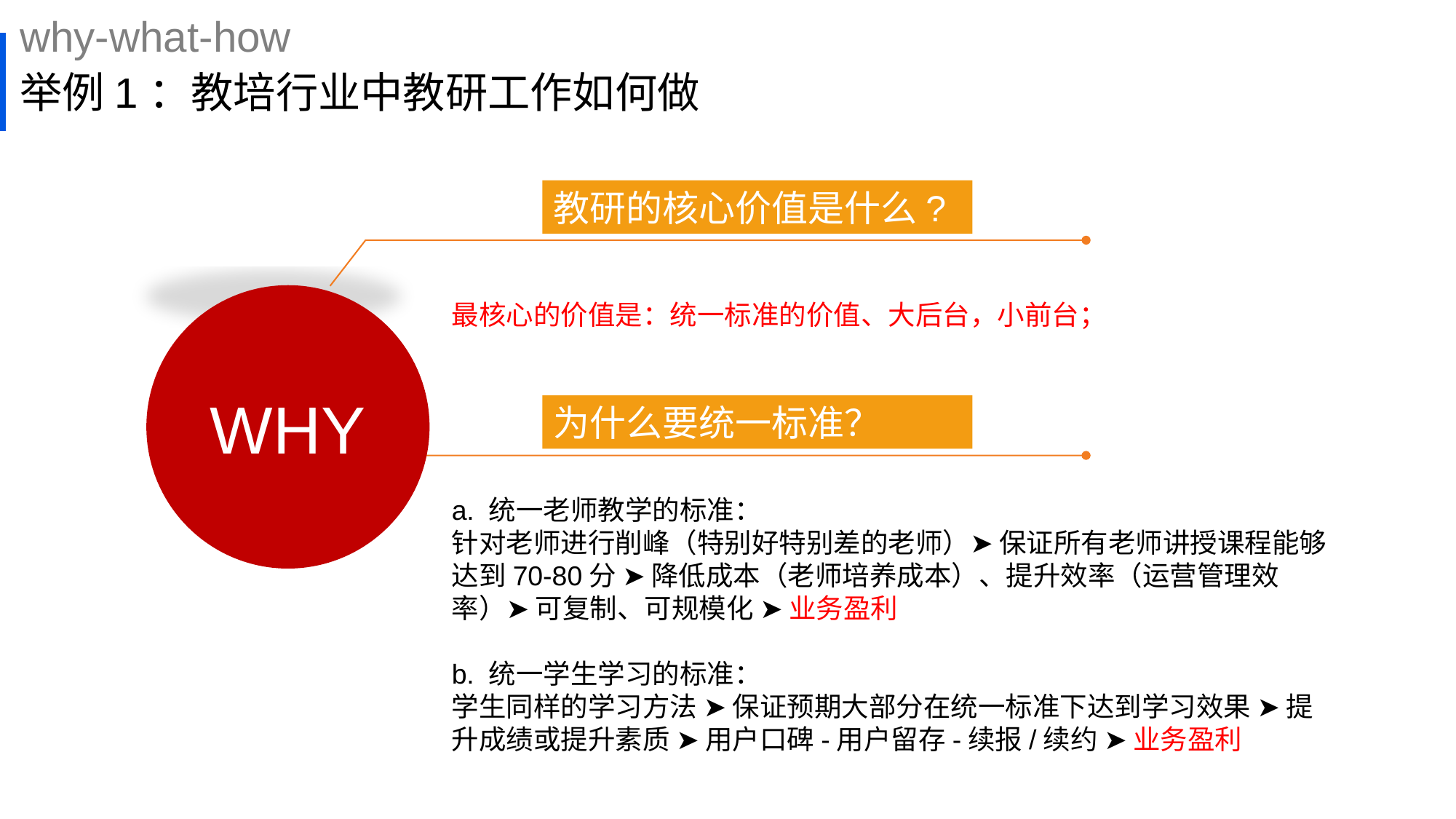

why-what-how
# 举例1：教培行业中教研工作如何做
教研的核心价值是什么?

WHY
最核心的价值是：统一标准的价值、大后台，小前台；
为什么要统一标准？

a. 统一老师教学的标准：
针对老师进行削峰（特别好特别差的老师）➤ 保证所有老师讲授课程能够达到70-80分 ➤ 降低成本（老师培养成本）、提升效率（运营管理效率）➤ 可复制、可规模化 ➤ 业务盈利

b. 统一学生学习的标准：
学生同样的学习方法 ➤ 保证预期大部分在统一标准下达到学习效果 ➤ 提升成绩或提升素质 ➤ 用户口碑-用户留存-续报/续约 ➤ 业务盈利